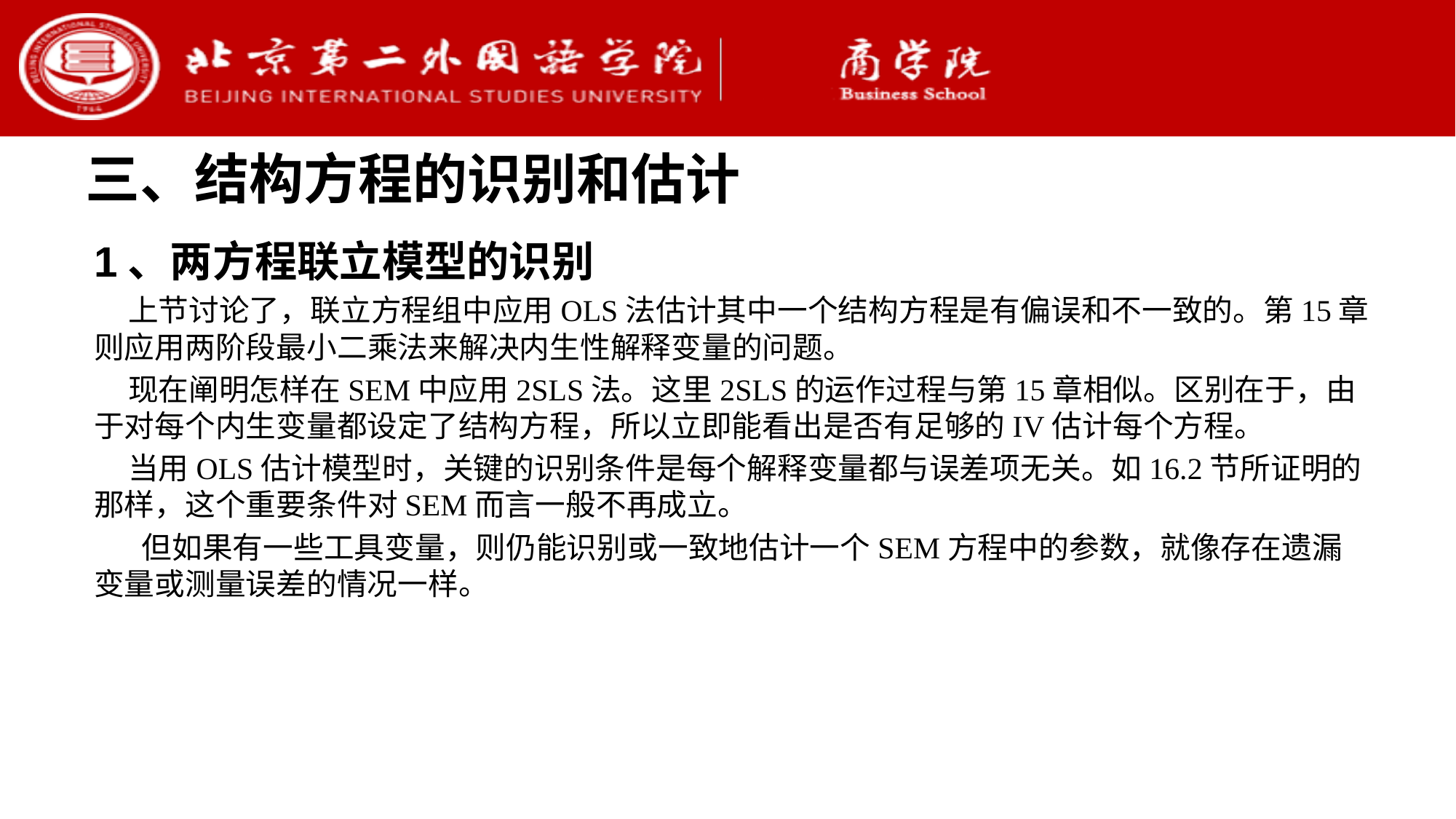

三、结构方程的识别和估计
1、两方程联立模型的识别
    上节讨论了，联立方程组中应用OLS法估计其中一个结构方程是有偏误和不一致的。第15章则应用两阶段最小二乘法来解决内生性解释变量的问题。
    现在阐明怎样在SEM中应用2SLS法。这里2SLS的运作过程与第15章相似。区别在于，由于对每个内生变量都设定了结构方程，所以立即能看出是否有足够的IV估计每个方程。
    当用OLS估计模型时，关键的识别条件是每个解释变量都与误差项无关。如16.2节所证明的那样，这个重要条件对SEM而言一般不再成立。
      但如果有一些工具变量，则仍能识别或一致地估计一个SEM方程中的参数，就像存在遗漏变量或测量误差的情况一样。